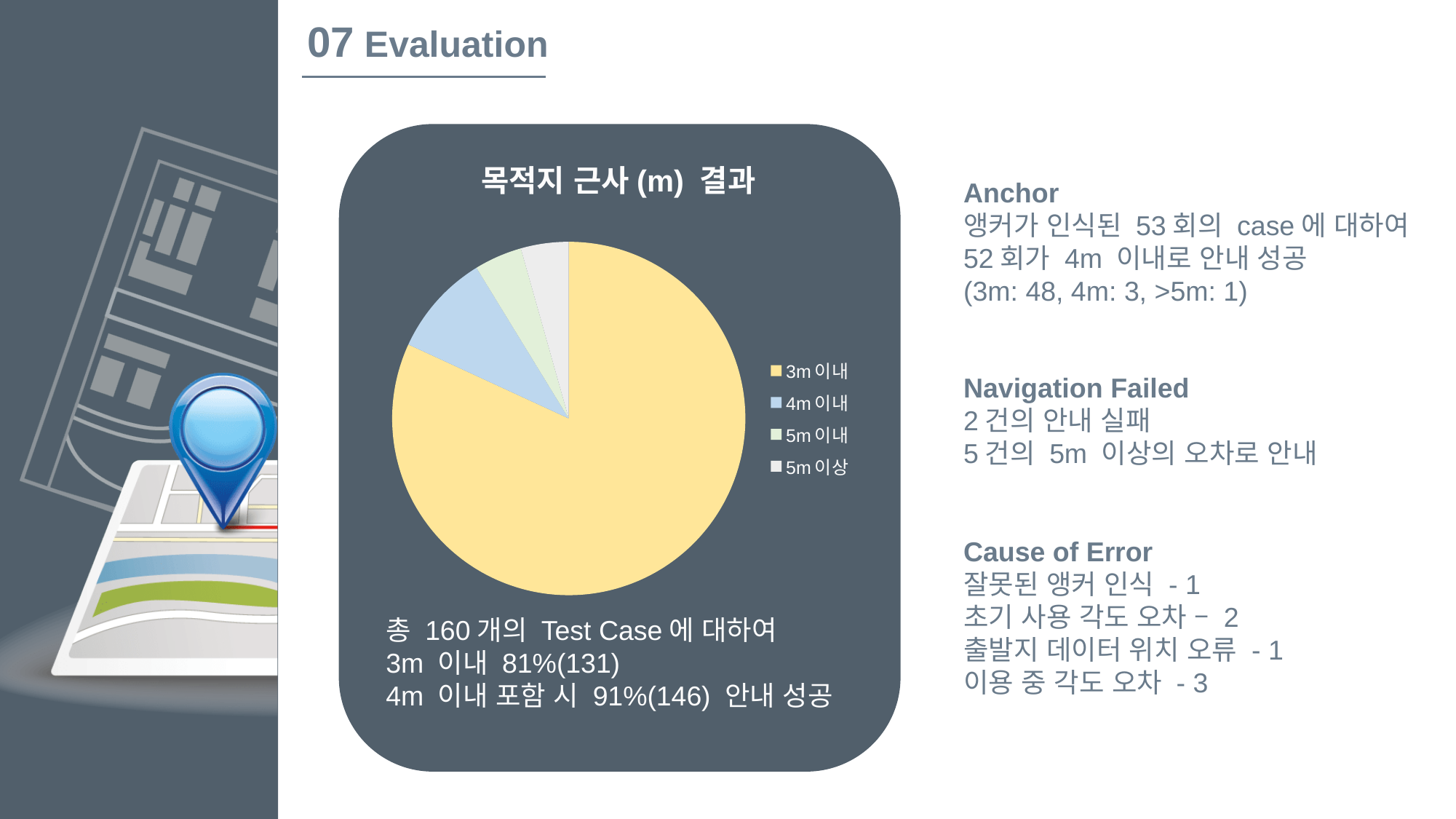

07 Evaluation

목적지 근사(m) 결과

### Chart

| Category |    |
|---|---|
| 3m이내 | 131.0 |
| 4m이내 | 15.0 |
| 5m이내 | 7.0 |
| 5m이상 | 7.0 |
Anchor
앵커가 인식된 53회의 case에 대하여
52회가 4m 이내로 안내 성공
(3m: 48, 4m: 3, >5m: 1)

Navigation Failed
2건의 안내 실패
5건의 5m 이상의 오차로 안내

Cause of Error
잘못된 앵커 인식 - 1
초기 사용 각도 오차 – 2
출발지 데이터 위치 오류 - 1
이용 중 각도 오차 - 3
총 160개의 Test Case에 대하여
3m 이내 81%(131)
4m 이내 포함 시 91%(146) 안내 성공